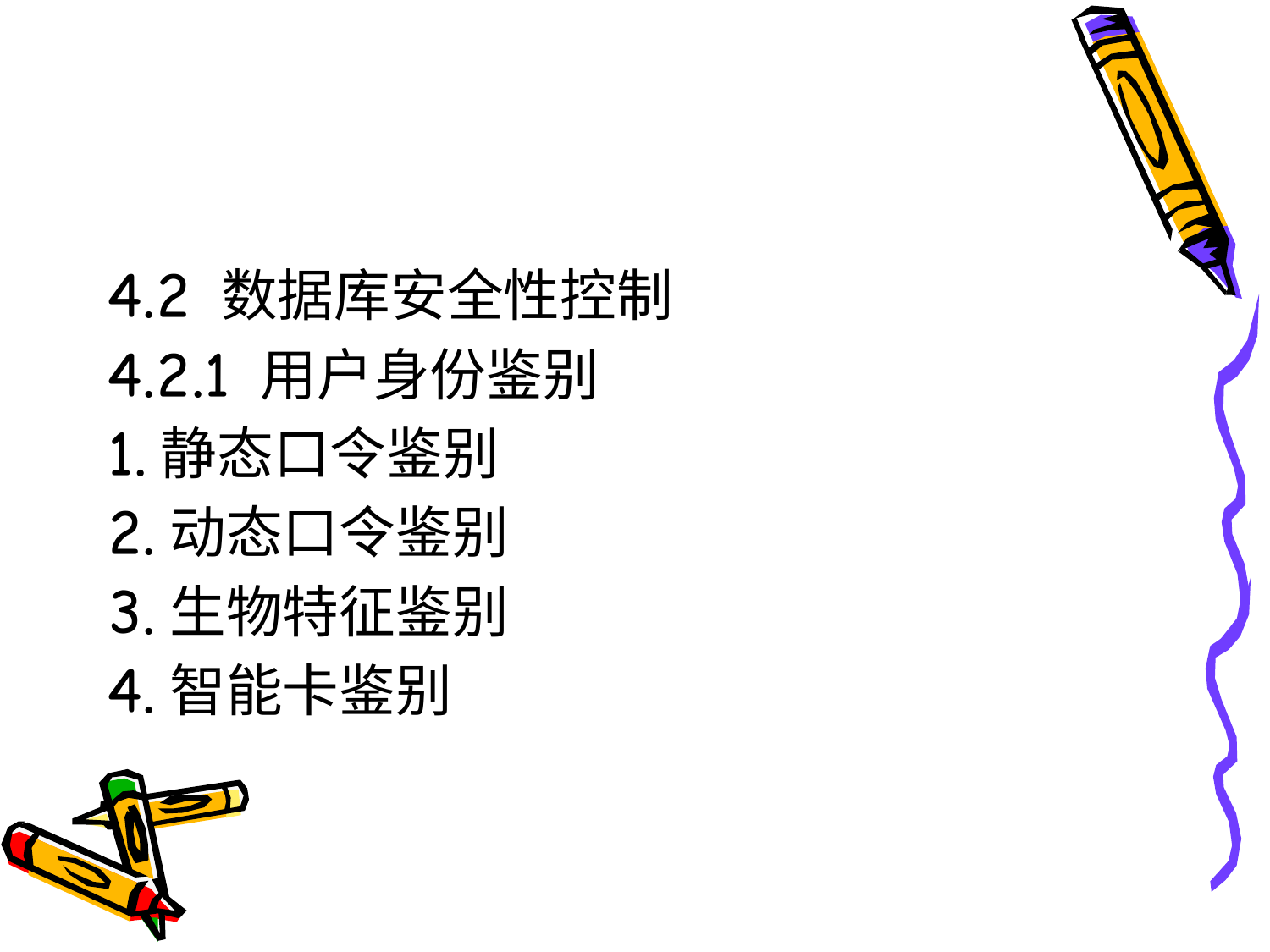

#
4.2 数据库安全性控制
4.2.1 用户身份鉴别
1.静态口令鉴别
2.动态口令鉴别
3.生物特征鉴别
4.智能卡鉴别